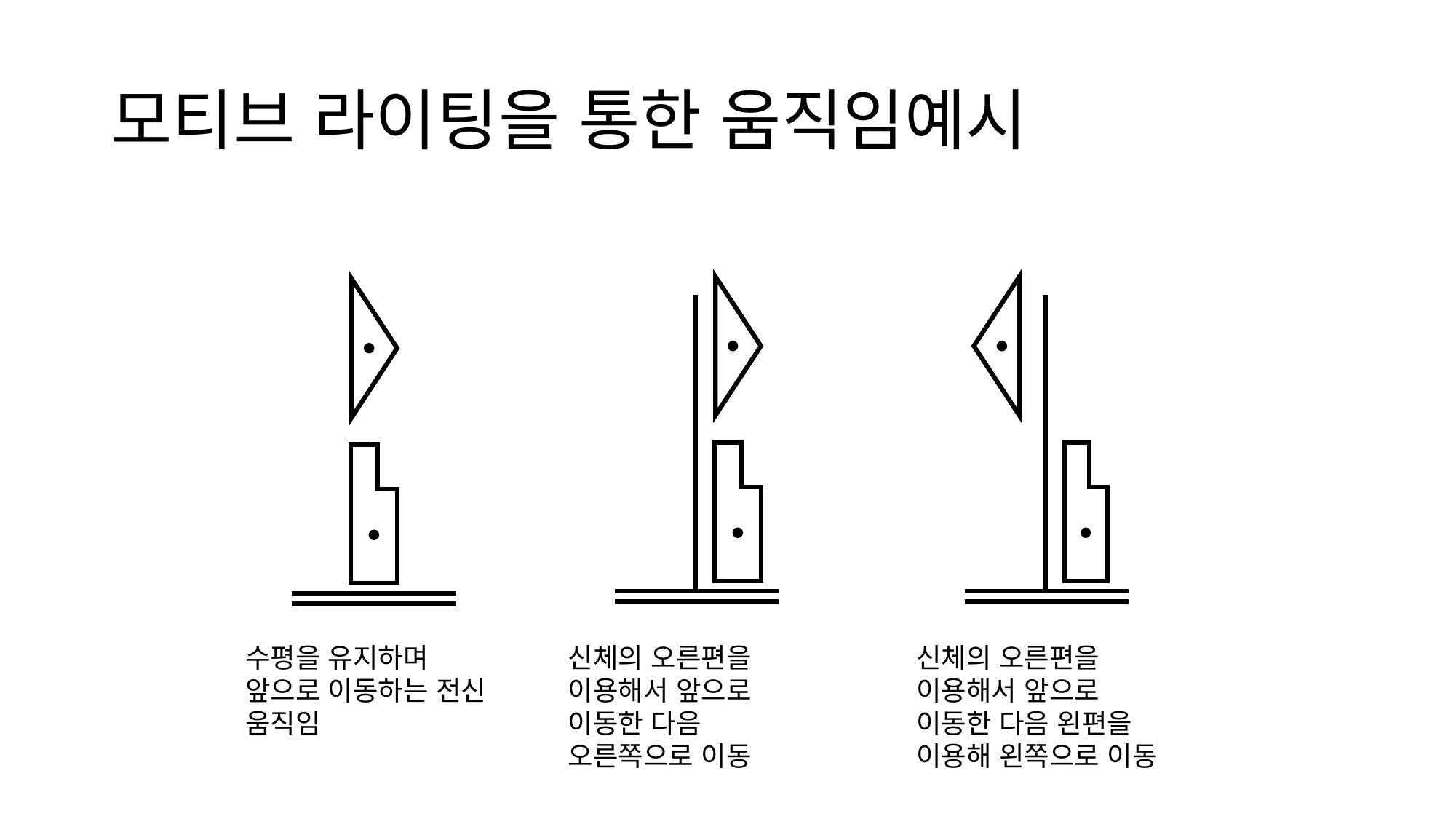

# 모티브 라이팅을 통한 움직임예시

수평을 유지하며 앞으로 이동하는 전신 움직임
신체의 오른편을 이용해서 앞으로 이동한 다음 오른쪽으로 이동
신체의 오른편을 이용해서 앞으로 이동한 다음 왼편을 이용해 왼쪽으로 이동